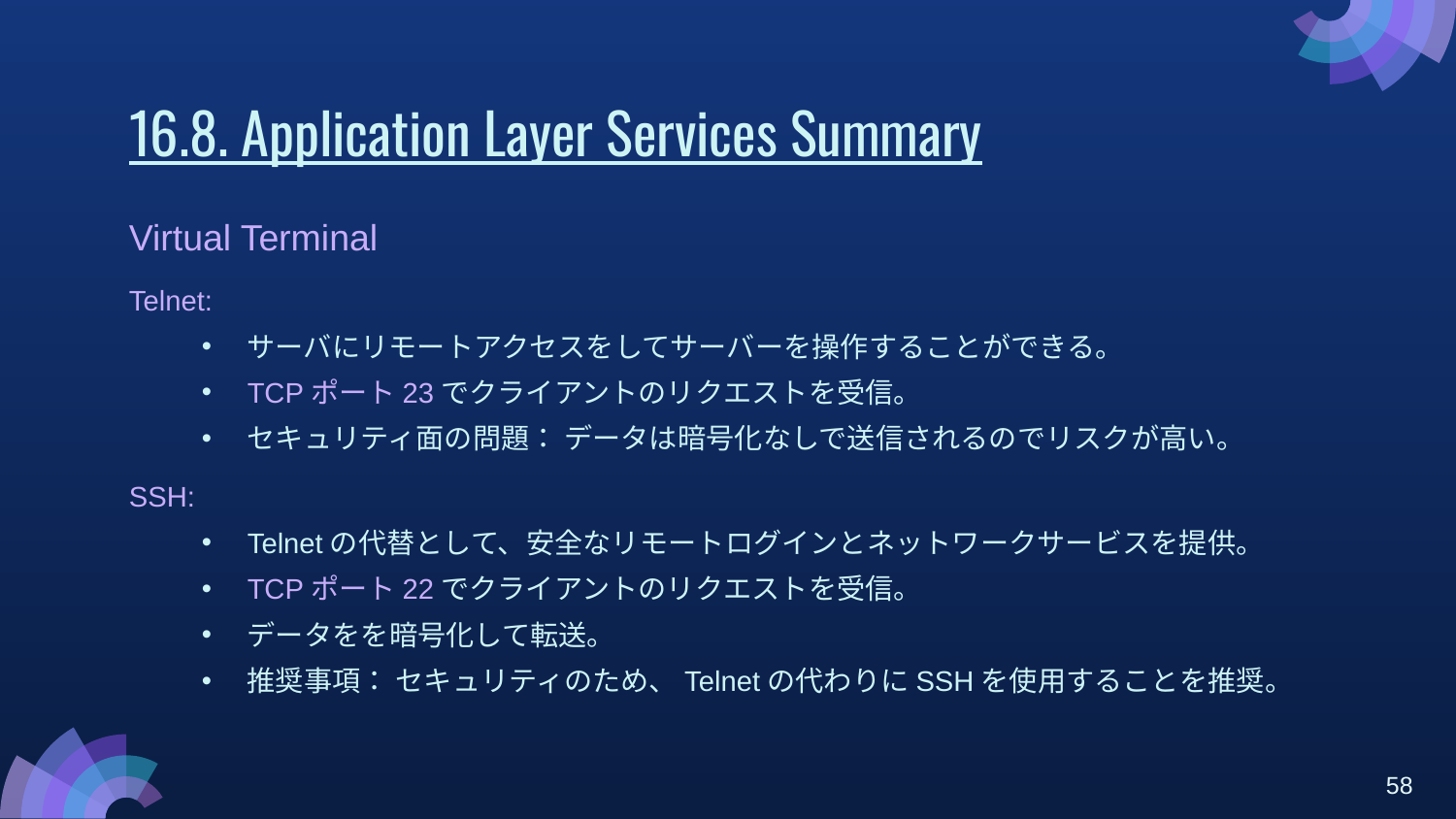

# 16.8. Application Layer Services Summary
Virtual Terminal
Telnet:
サーバにリモートアクセスをしてサーバーを操作することができる。
TCPポート23でクライアントのリクエストを受信。
セキュリティ面の問題： データは暗号化なしで送信されるのでリスクが高い。
SSH:
Telnetの代替として、安全なリモートログインとネットワークサービスを提供。
TCPポート22でクライアントのリクエストを受信。
データをを暗号化して転送。
推奨事項： セキュリティのため、Telnetの代わりにSSHを使用することを推奨。
58